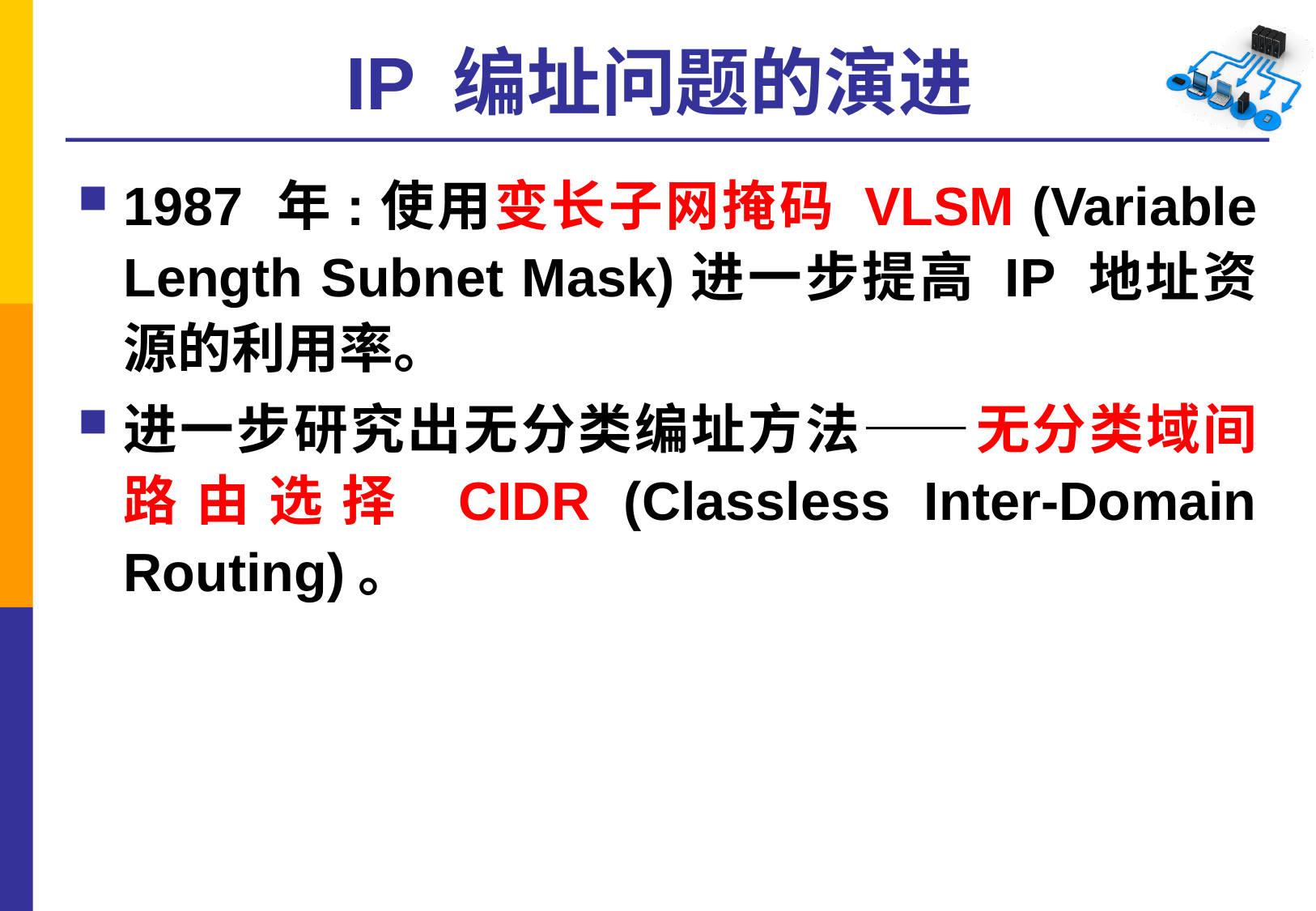

# IP 编址问题的演进
1987 年:使用变长子网掩码 VLSM (Variable Length Subnet Mask)进一步提高 IP 地址资源的利用率。
进一步研究出无分类编址方法——无分类域间路由选择 CIDR (Classless Inter-Domain Routing)。